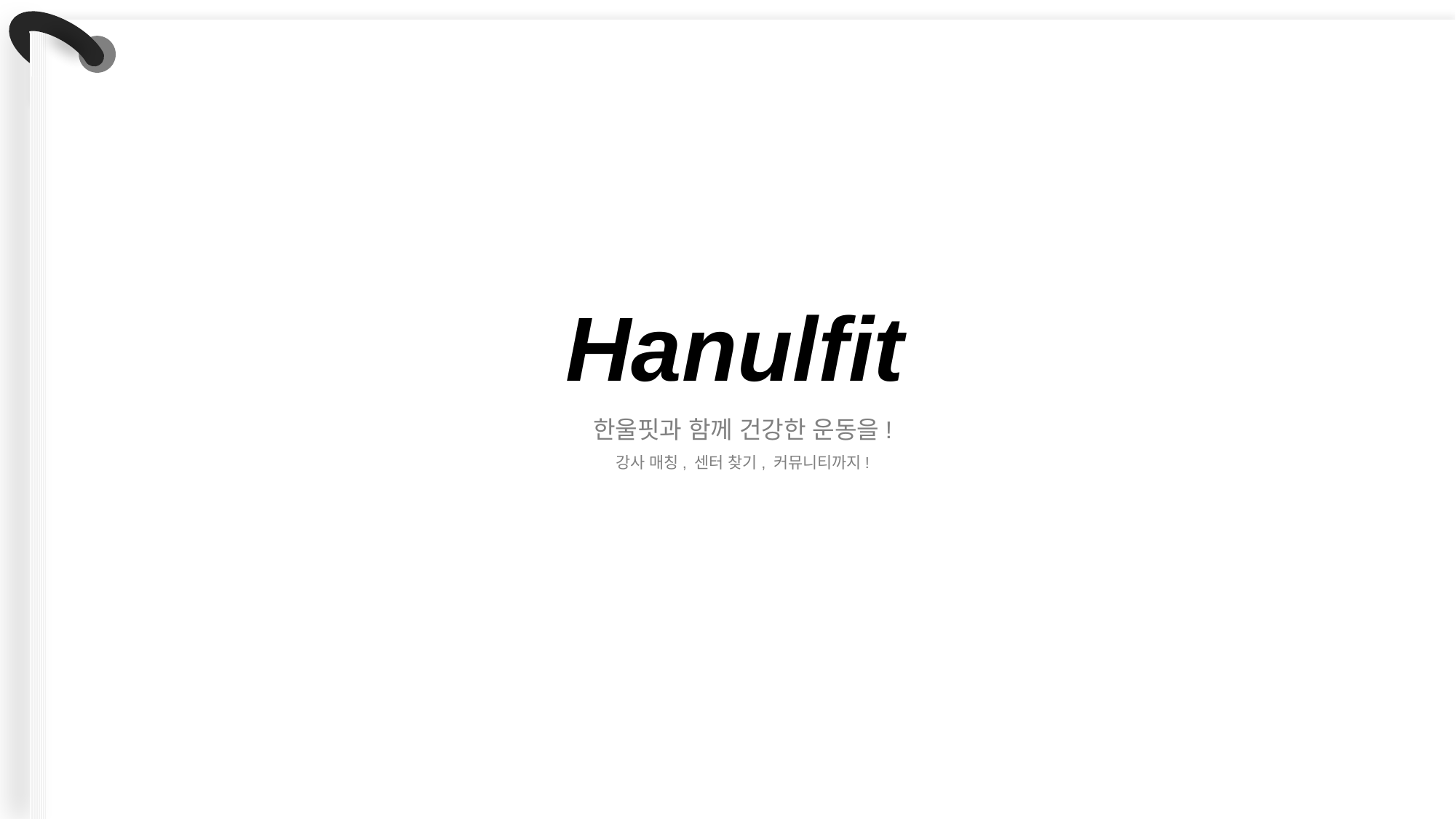

Hanulfit
한울핏과 함께 건강한 운동을!
강사 매칭, 센터 찾기, 커뮤니티까지!